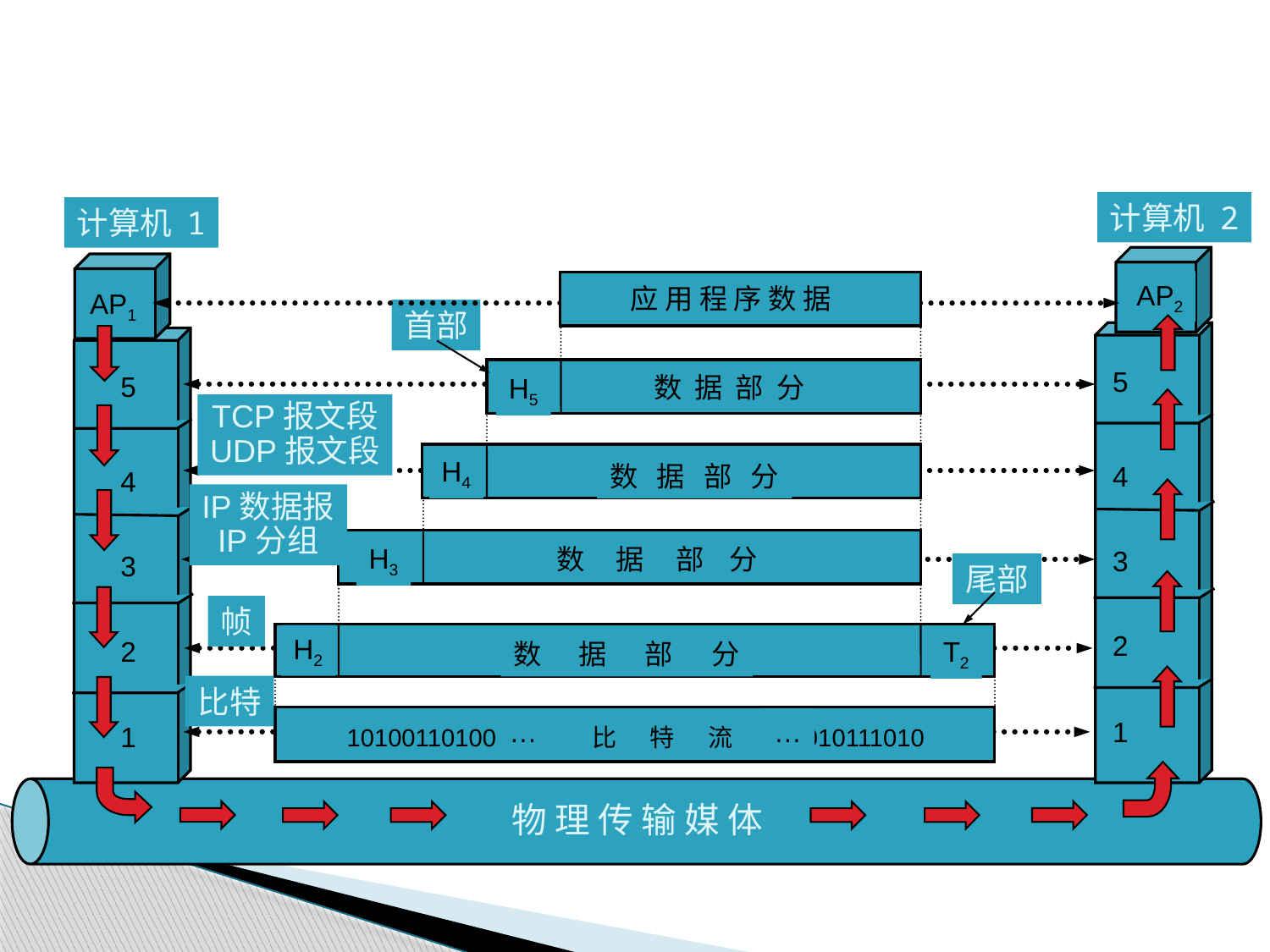

计算机 2
计算机 1

AP2

应 用 程 序 数 据
AP1
首部

5

5
数  据  部  分
H5

TCP报文段
UDP报文段

H4
数   据   部   分
4
4

IP数据报
IP分组

H3
数     据     部    分
3
3
尾部

帧
2

H2
2
T2
数      据      部      分

比特

1
…
…
1
10100110100101       比      特      流      11 010111010

物 理 传 输 媒 体